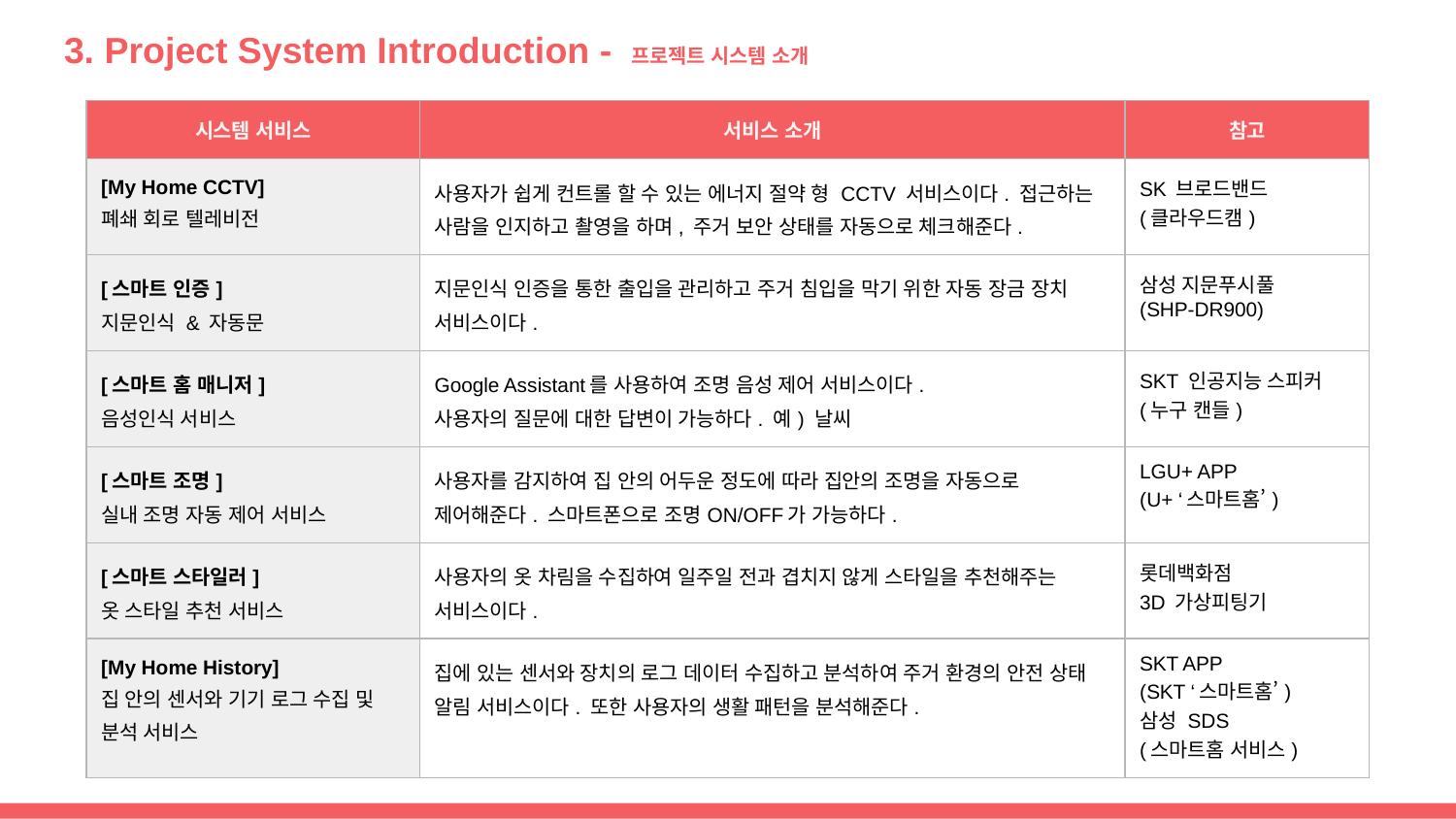

# 3. Project System Introduction - 프로젝트 시스템 소개
| 시스템 서비스 | 서비스 소개 | 참고 |
| --- | --- | --- |
| [My Home CCTV] 폐쇄 회로 텔레비전 | 사용자가 쉽게 컨트롤 할 수 있는 에너지 절약 형 CCTV 서비스이다. 접근하는 사람을 인지하고 촬영을 하며, 주거 보안 상태를 자동으로 체크해준다. | SK 브로드밴드 (클라우드캠) |
| [스마트 인증] 지문인식 & 자동문 | 지문인식 인증을 통한 출입을 관리하고 주거 침입을 막기 위한 자동 장금 장치 서비스이다. | 삼성 지문푸시풀 (SHP-DR900) |
| [스마트 홈 매니저] 음성인식 서비스 | Google Assistant를 사용하여 조명 음성 제어 서비스이다. 사용자의 질문에 대한 답변이 가능하다. 예) 날씨 | SKT 인공지능 스피커 (누구 캔들) |
| [스마트 조명] 실내 조명 자동 제어 서비스 | 사용자를 감지하여 집 안의 어두운 정도에 따라 집안의 조명을 자동으로 제어해준다. 스마트폰으로 조명ON/OFF가 가능하다. | LGU+ APP (U+ ‘스마트홈’) |
| [스마트 스타일러] 옷 스타일 추천 서비스 | 사용자의 옷 차림을 수집하여 일주일 전과 겹치지 않게 스타일을 추천해주는 서비스이다. | 롯데백화점 3D 가상피팅기 |
| [My Home History] 집 안의 센서와 기기 로그 수집 및 분석 서비스 | 집에 있는 센서와 장치의 로그 데이터 수집하고 분석하여 주거 환경의 안전 상태 알림 서비스이다. 또한 사용자의 생활 패턴을 분석해준다. | SKT APP (SKT ‘스마트홈’) 삼성 SDS (스마트홈 서비스) |